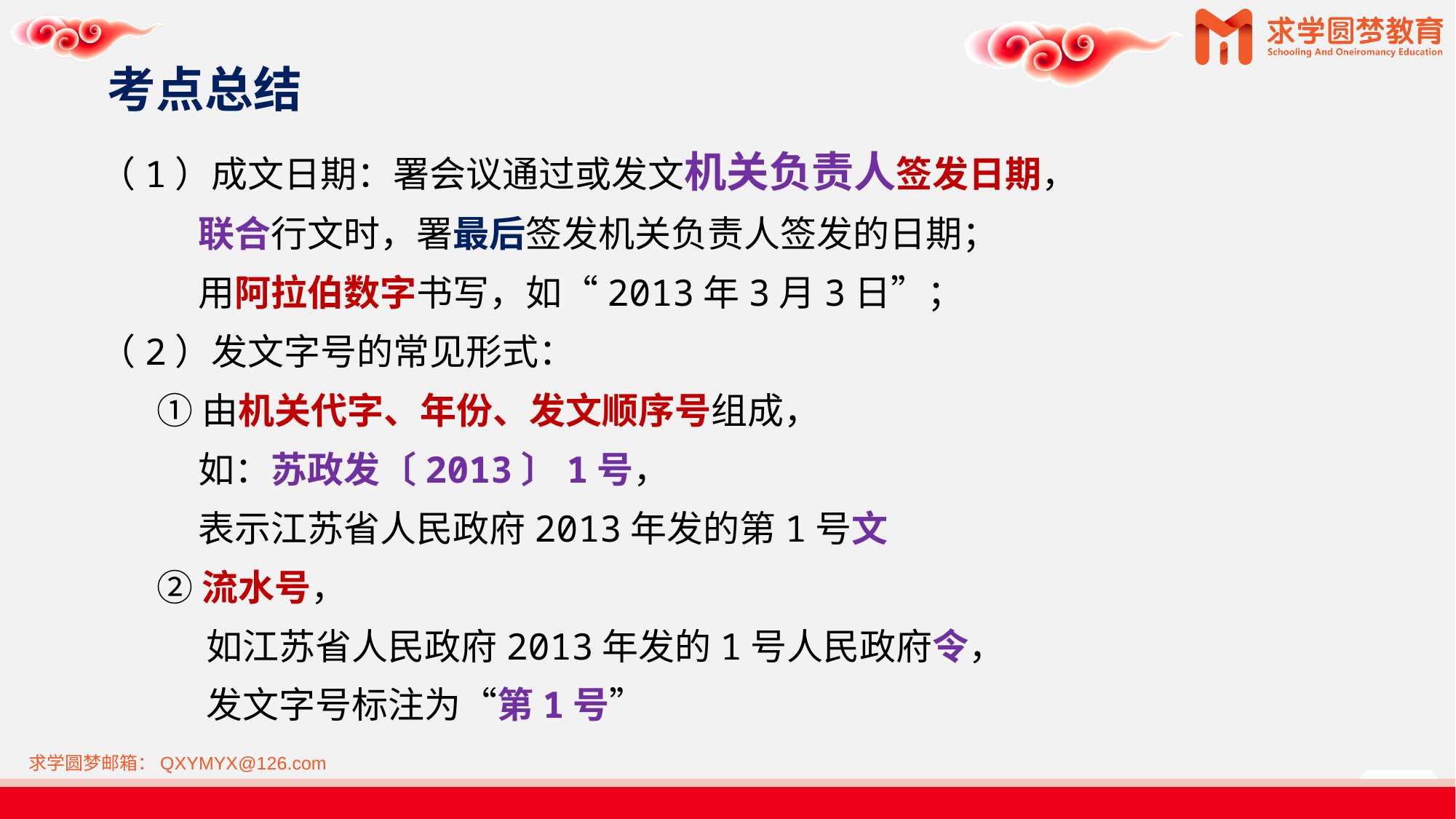

# 考点总结
（1）成文日期：署会议通过或发文机关负责人签发日期，
           联合行文时，署最后签发机关负责人签发的日期；
           用阿拉伯数字书写，如“2013年3月3日”；
（2）发文字号的常见形式：
       ①由机关代字、年份、发文顺序号组成，
           如：苏政发〔2013〕1号，
           表示江苏省人民政府2013年发的第1号文
       ②流水号，
            如江苏省人民政府2013年发的1号人民政府令，
            发文字号标注为“第1号”